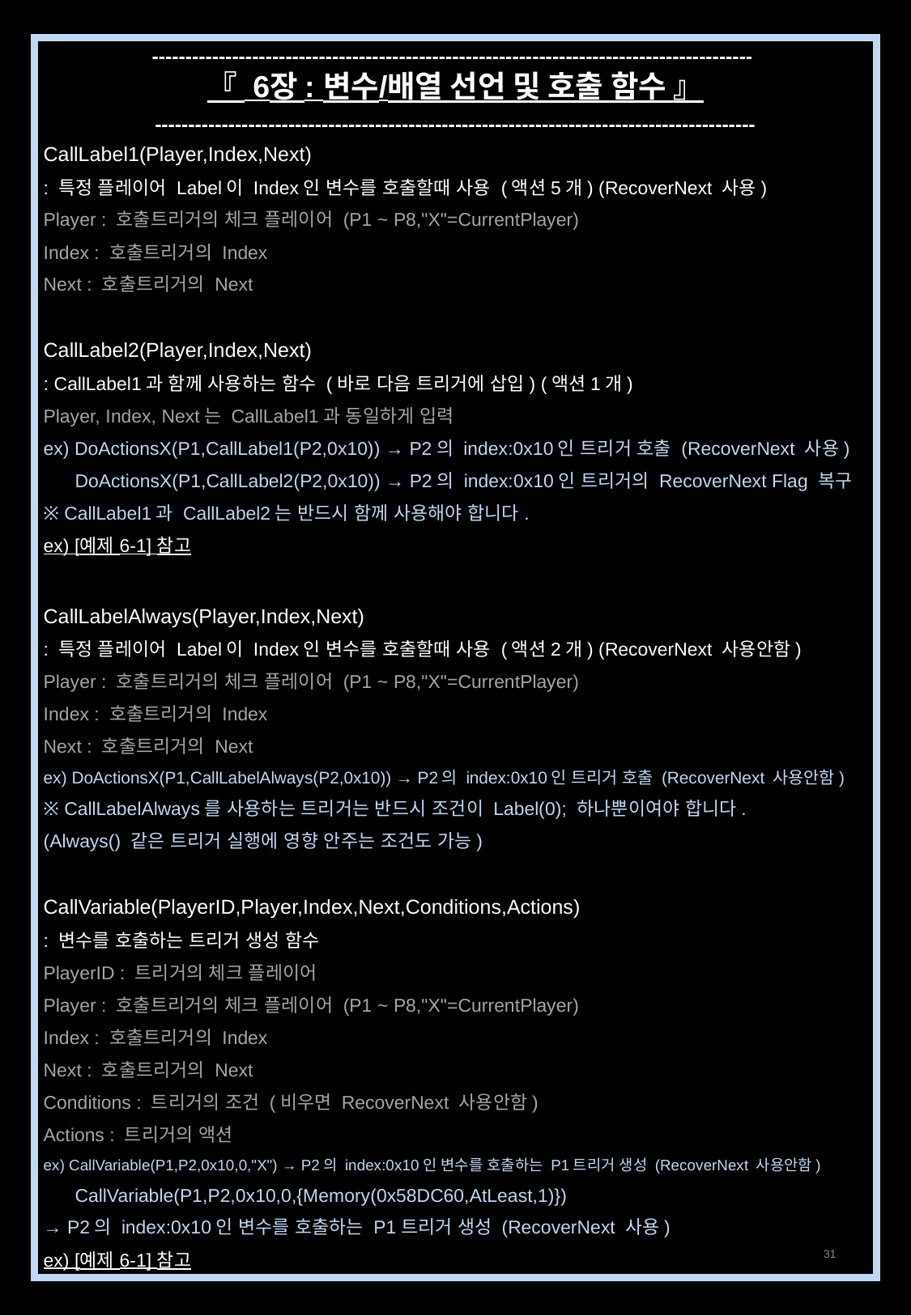

------------------------------------------------------------------------------------------
『  6장 : 변수/배열 선언 및 호출 함수 』
------------------------------------------------------------------------------------------

CallLabel1(Player,Index,Next)
: 특정 플레이어 Label이 Index인 변수를 호출할때 사용 (액션5개) (RecoverNext 사용)
Player : 호출트리거의 체크 플레이어 (P1 ~ P8,"X"=CurrentPlayer)
Index : 호출트리거의 Index
Next : 호출트리거의 Next

CallLabel2(Player,Index,Next)
: CallLabel1과 함께 사용하는 함수 (바로 다음 트리거에 삽입) (액션1개)
Player, Index, Next는 CallLabel1과 동일하게 입력
ex) DoActionsX(P1,CallLabel1(P2,0x10)) → P2의 index:0x10인 트리거 호출 (RecoverNext 사용)
      DoActionsX(P1,CallLabel2(P2,0x10)) → P2의 index:0x10인 트리거의 RecoverNext Flag 복구
※ CallLabel1과 CallLabel2는 반드시 함께 사용해야 합니다.
ex) [예제 6-1] 참고

CallLabelAlways(Player,Index,Next)
: 특정 플레이어 Label이 Index인 변수를 호출할때 사용 (액션2개) (RecoverNext 사용안함)
Player : 호출트리거의 체크 플레이어 (P1 ~ P8,"X"=CurrentPlayer)
Index : 호출트리거의 Index
Next : 호출트리거의 Next
ex) DoActionsX(P1,CallLabelAlways(P2,0x10)) → P2의 index:0x10인 트리거 호출 (RecoverNext 사용안함)
※ CallLabelAlways를 사용하는 트리거는 반드시 조건이 Label(0); 하나뿐이여야 합니다.
(Always() 같은 트리거 실행에 영향 안주는 조건도 가능)

CallVariable(PlayerID,Player,Index,Next,Conditions,Actions)
: 변수를 호출하는 트리거 생성 함수
PlayerID : 트리거의 체크 플레이어
Player : 호출트리거의 체크 플레이어 (P1 ~ P8,"X"=CurrentPlayer)
Index : 호출트리거의 Index
Next : 호출트리거의 Next
Conditions : 트리거의 조건 (비우면 RecoverNext 사용안함)
Actions : 트리거의 액션
ex) CallVariable(P1,P2,0x10,0,"X") → P2의 index:0x10인 변수를 호출하는 P1트리거 생성 (RecoverNext 사용안함)
      CallVariable(P1,P2,0x10,0,{Memory(0x58DC60,AtLeast,1)})
→ P2의 index:0x10인 변수를 호출하는 P1트리거 생성 (RecoverNext 사용)
ex) [예제 6-1] 참고

31